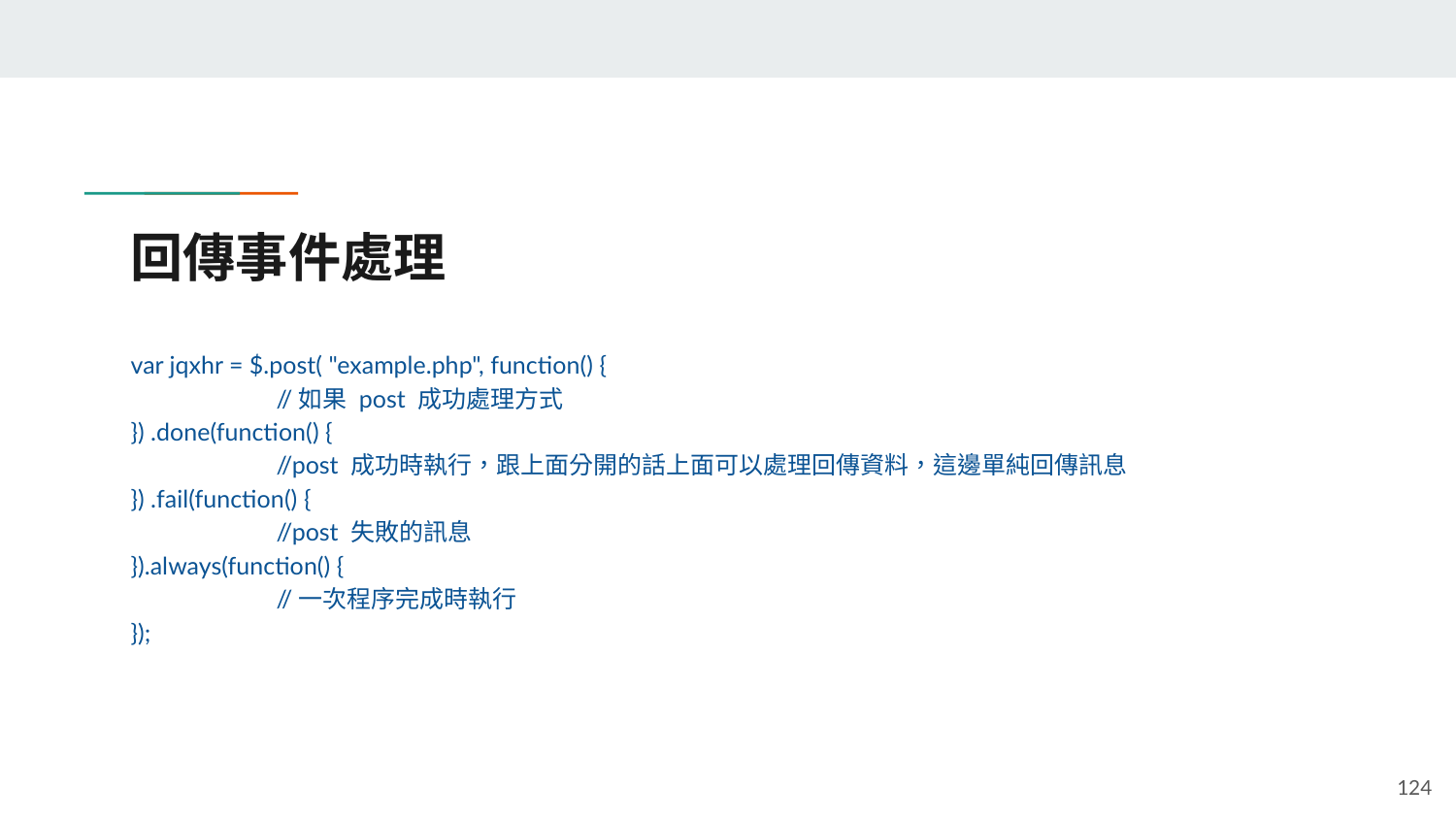

# 回傳事件處理
var jqxhr = $.post( "example.php", function() {
	//如果 post 成功處理方式
}) .done(function() {
	//post 成功時執行，跟上面分開的話上面可以處理回傳資料，這邊單純回傳訊息
}) .fail(function() {
	//post 失敗的訊息
}).always(function() {
	//一次程序完成時執行
});

124